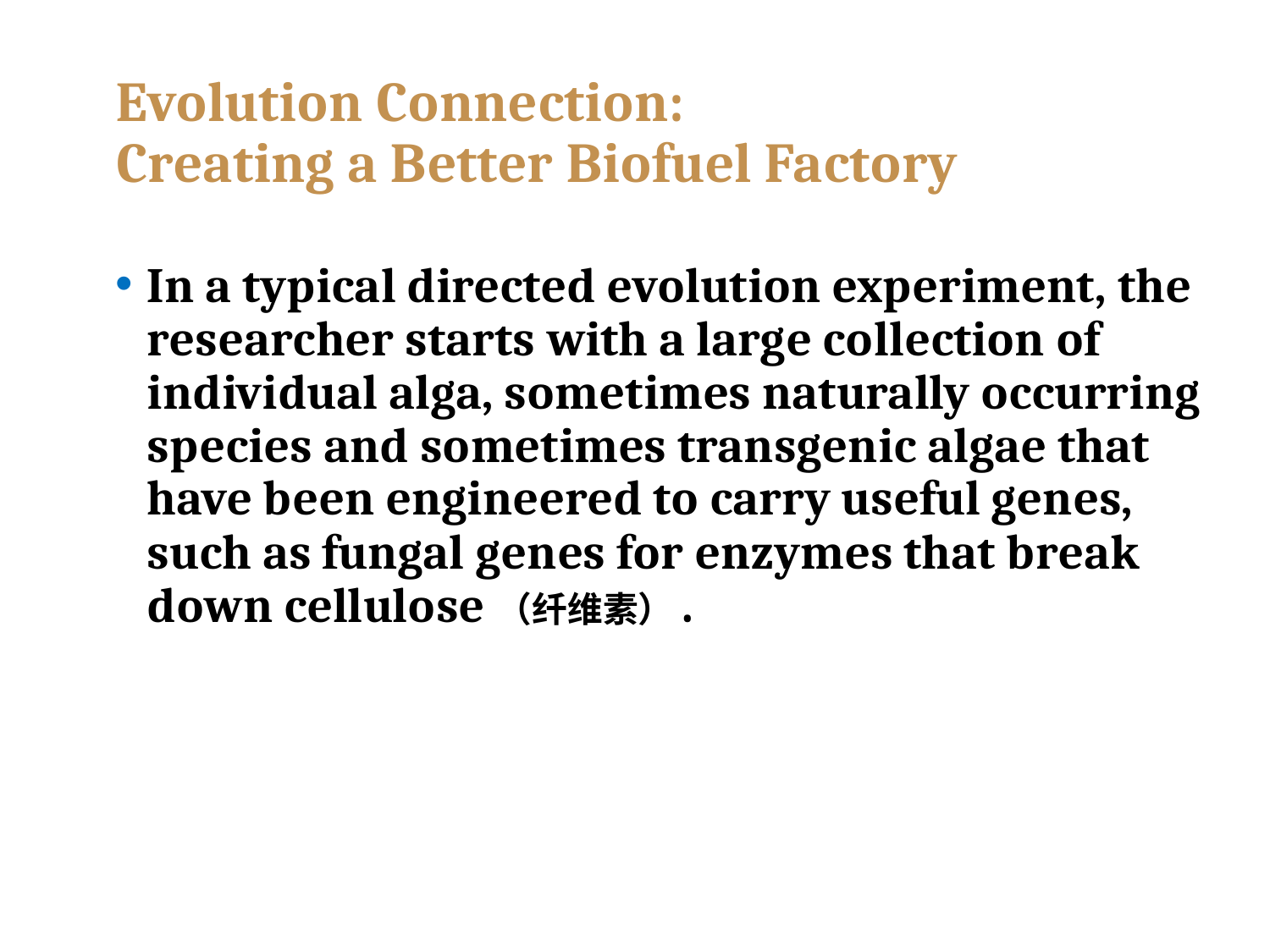

# Evolution Connection: Creating a Better Biofuel Factory
In a typical directed evolution experiment, the researcher starts with a large collection of individual alga, sometimes naturally occurring species and sometimes transgenic algae that have been engineered to carry useful genes, such as fungal genes for enzymes that break down cellulose（纤维素）.